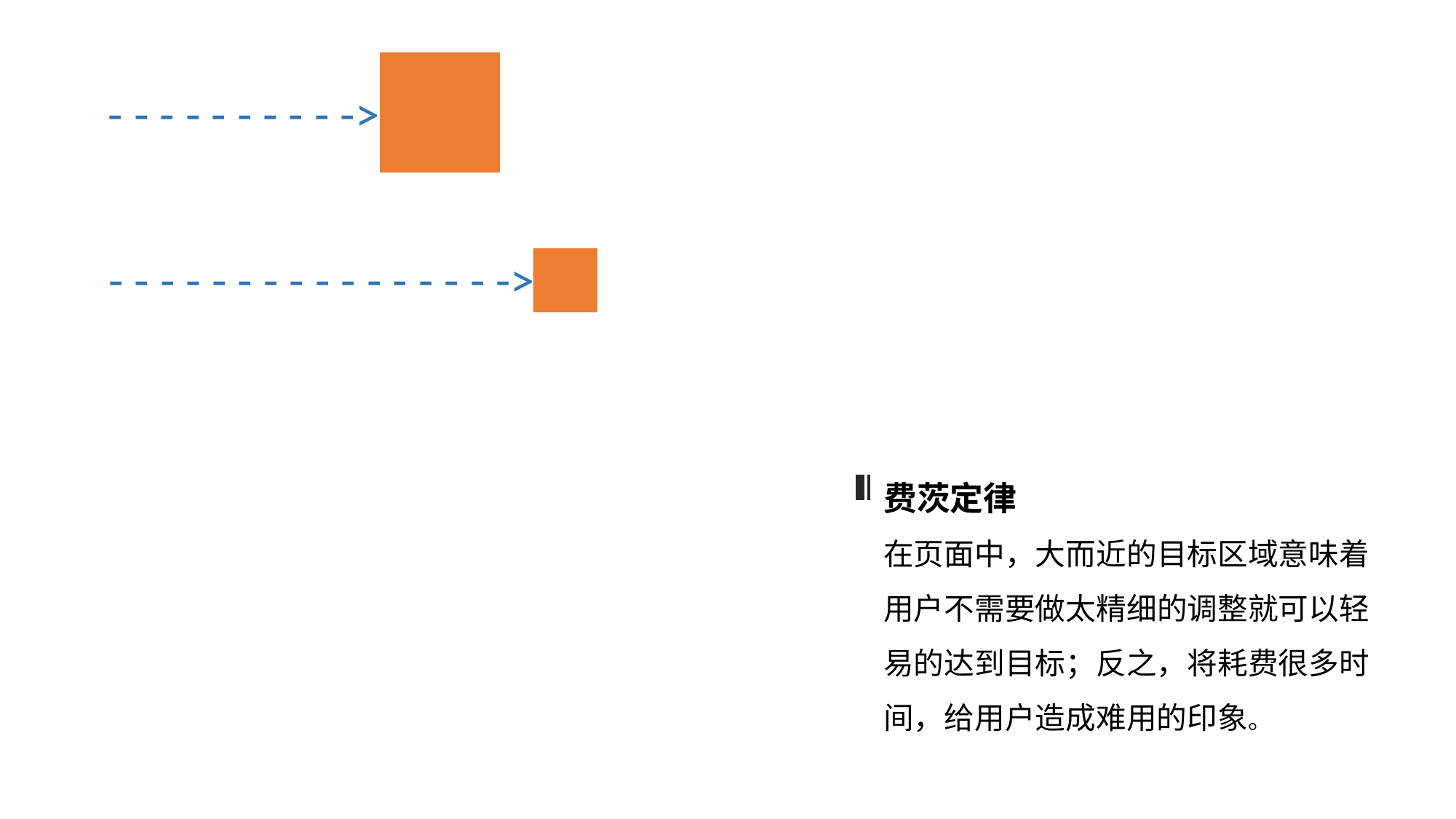

- - - - - - - - - ->
- - - - - - - - - - - - - - - ->

费茨定律
在页面中，大而近的目标区域意味着用户不需要做太精细的调整就可以轻易的达到目标；反之，将耗费很多时间，给用户造成难用的印象。